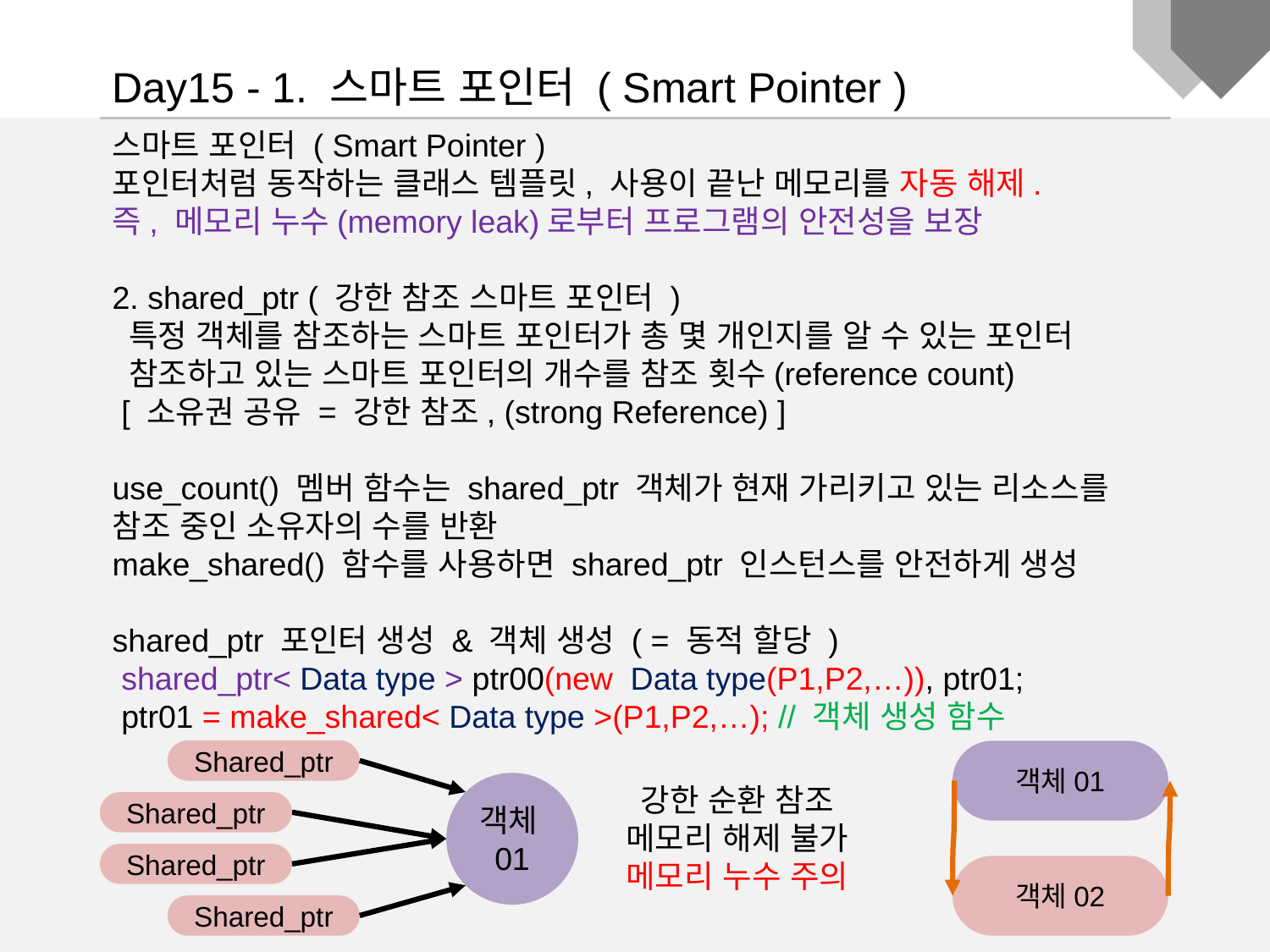

Day15 - 1. 스마트 포인터 ( Smart Pointer )
스마트 포인터 ( Smart Pointer )
포인터처럼 동작하는 클래스 템플릿, 사용이 끝난 메모리를 자동 해제.
즉, 메모리 누수(memory leak)로부터 프로그램의 안전성을 보장

2. shared_ptr ( 강한 참조 스마트 포인터 )
 특정 객체를 참조하는 스마트 포인터가 총 몇 개인지를 알 수 있는 포인터
 참조하고 있는 스마트 포인터의 개수를 참조 횟수(reference count)
 [ 소유권 공유 = 강한 참조, (strong Reference) ]

use_count() 멤버 함수는 shared_ptr 객체가 현재 가리키고 있는 리소스를 참조 중인 소유자의 수를 반환
make_shared() 함수를 사용하면 shared_ptr 인스턴스를 안전하게 생성

shared_ptr 포인터 생성 & 객체 생성 ( = 동적 할당 )
 shared_ptr< Data type > ptr00(new  Data type(P1,P2,…)), ptr01;
 ptr01 = make_shared< Data type >(P1,P2,…); // 객체 생성 함수
Shared_ptr
객체01
Shared_ptr
Shared_ptr
Shared_ptr
객체01
객체02
강한 순환 참조
메모리 해제 불가
메모리 누수 주의